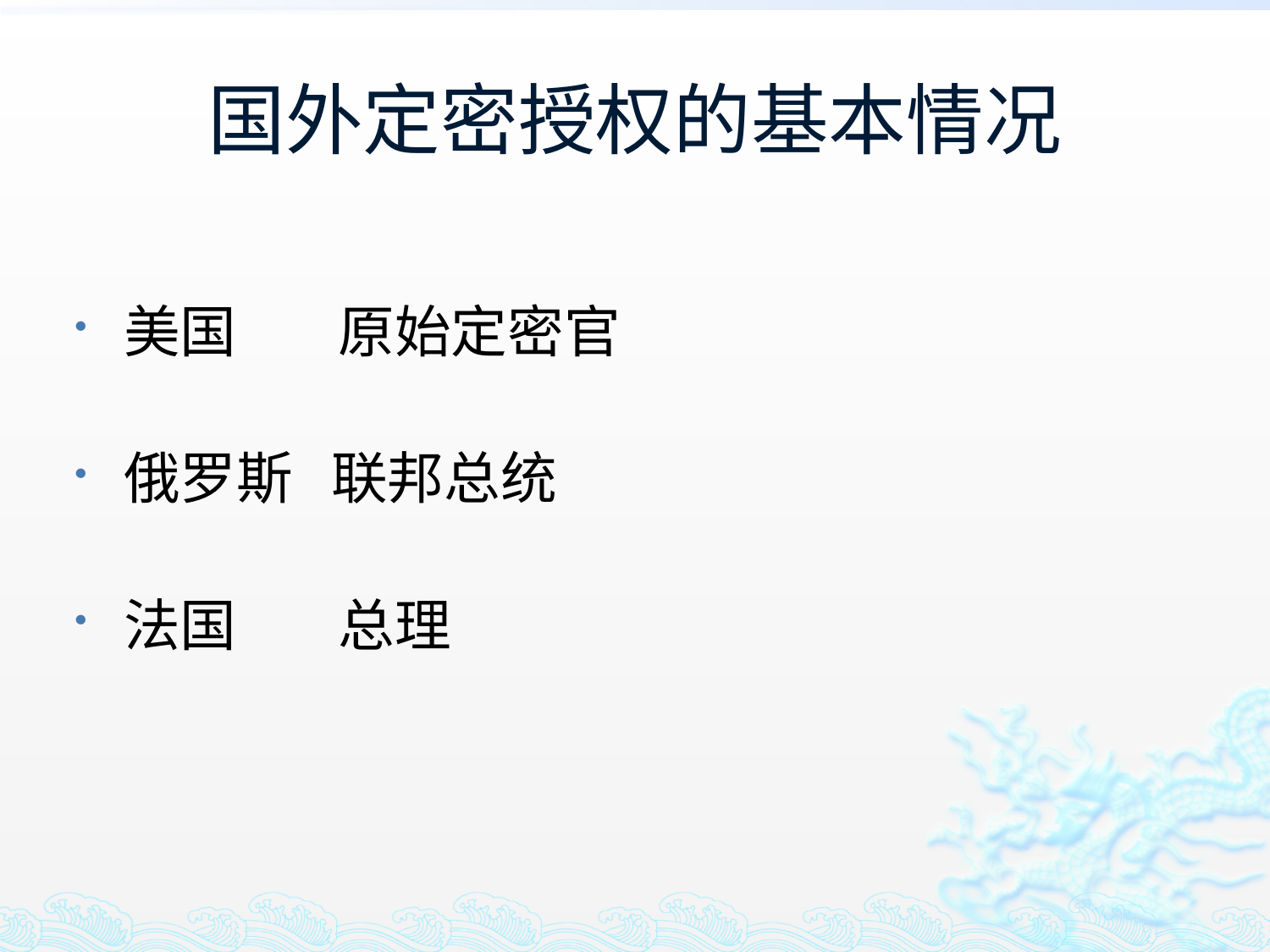

# 国外定密授权的基本情况
美国        原始定密官
俄罗斯   联邦总统
法国        总理